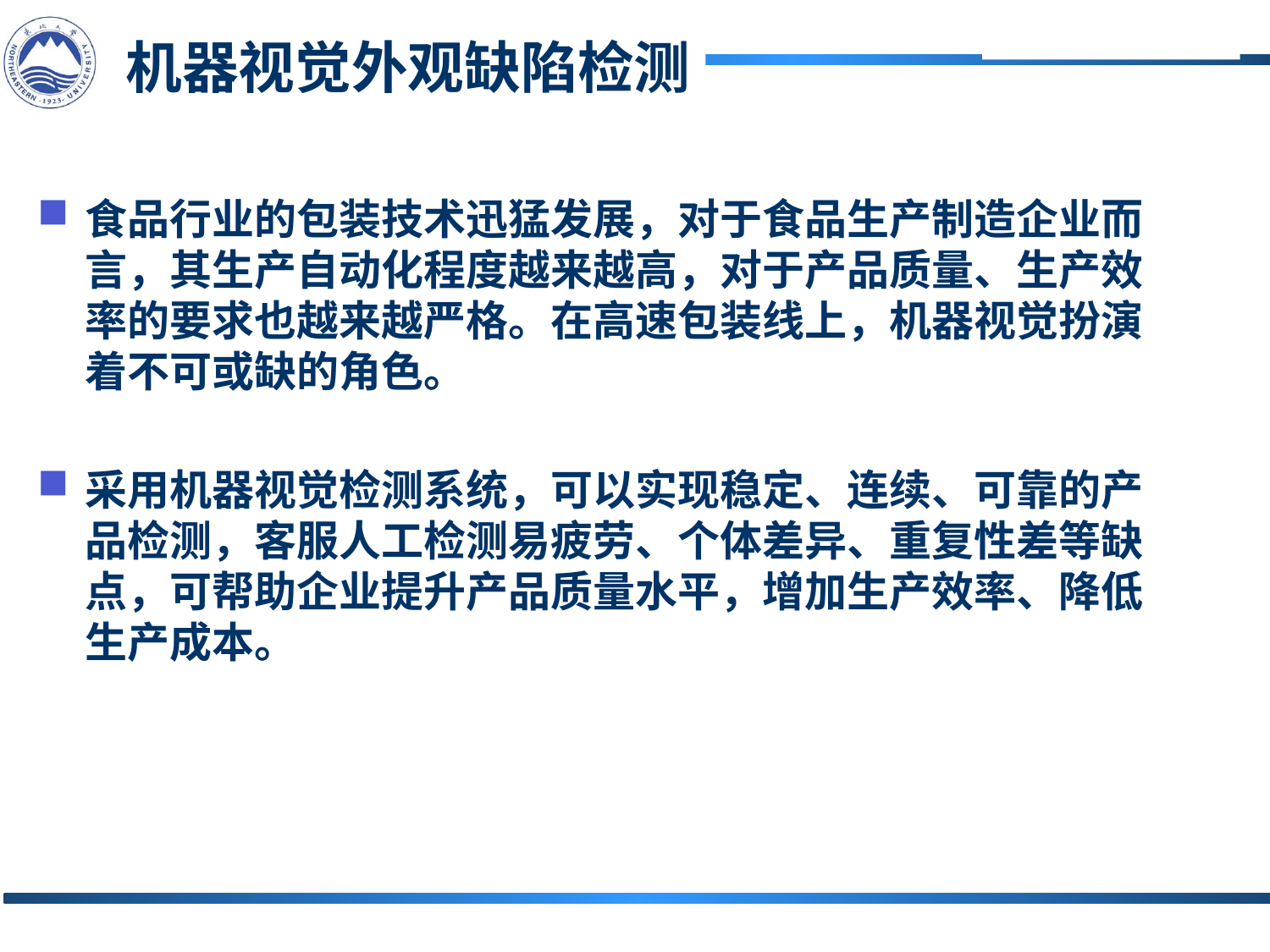

机器视觉外观缺陷检测
食品行业的包装技术迅猛发展，对于食品生产制造企业而言，其生产自动化程度越来越高，对于产品质量、生产效率的要求也越来越严格。在高速包装线上，机器视觉扮演着不可或缺的角色。

采用机器视觉检测系统，可以实现稳定、连续、可靠的产品检测，客服人工检测易疲劳、个体差异、重复性差等缺点，可帮助企业提升产品质量水平，增加生产效率、降低生产成本。